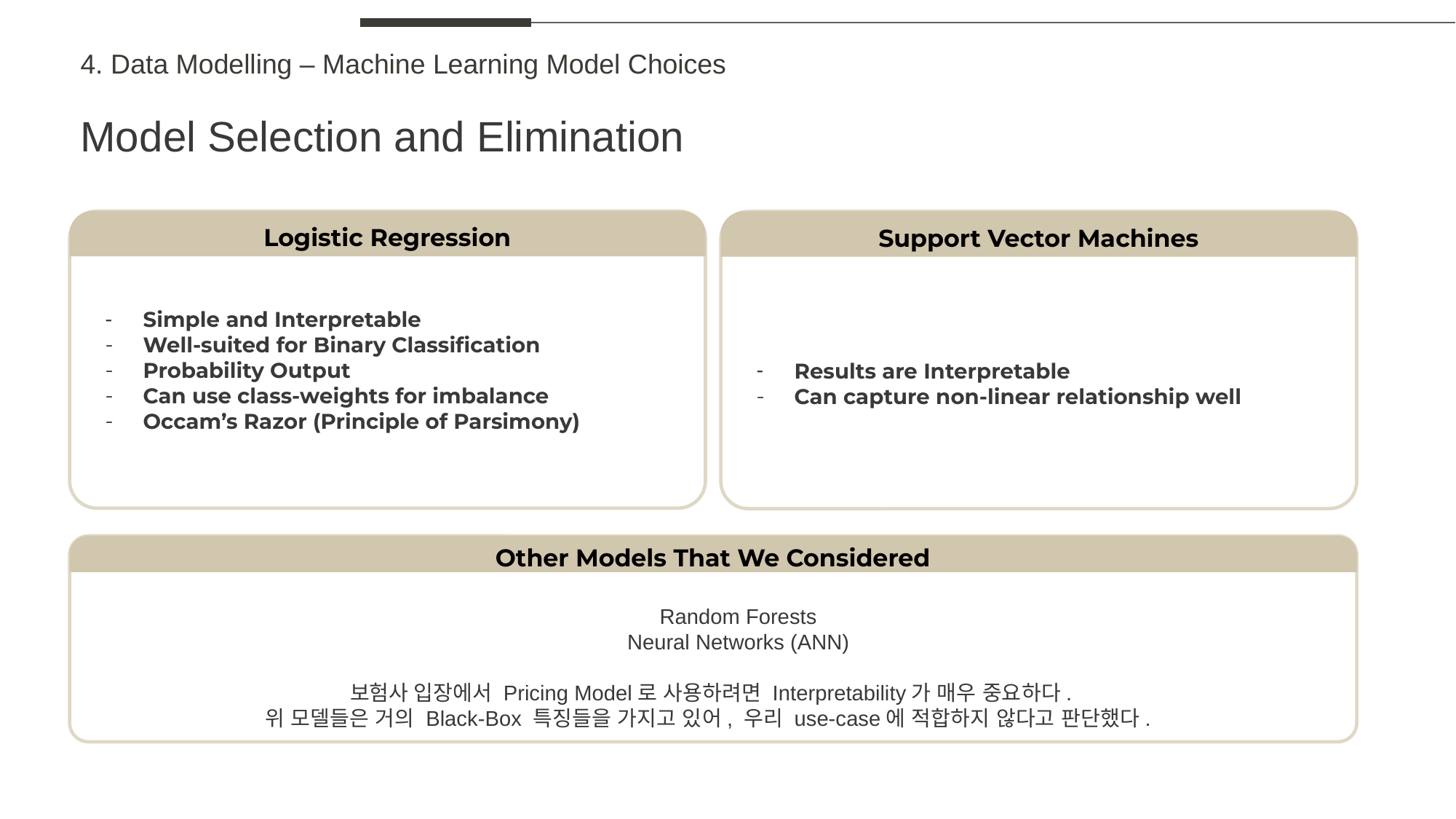

4. Data Modelling – Machine Learning Model Choices
Model Selection and Elimination
Logistic Regression

Simple and Interpretable
Well-suited for Binary Classification
Probability Output
Can use class-weights for imbalance
Occam’s Razor (Principle of Parsimony)

Support Vector Machines

Results are Interpretable
Can capture non-linear relationship well

Random Forests
Neural Networks (ANN)

보험사 입장에서 Pricing Model로 사용하려면 Interpretability가 매우 중요하다.
위 모델들은 거의 Black-Box 특징들을 가지고 있어, 우리 use-case에 적합하지 않다고 판단했다.
Other Models That We Considered